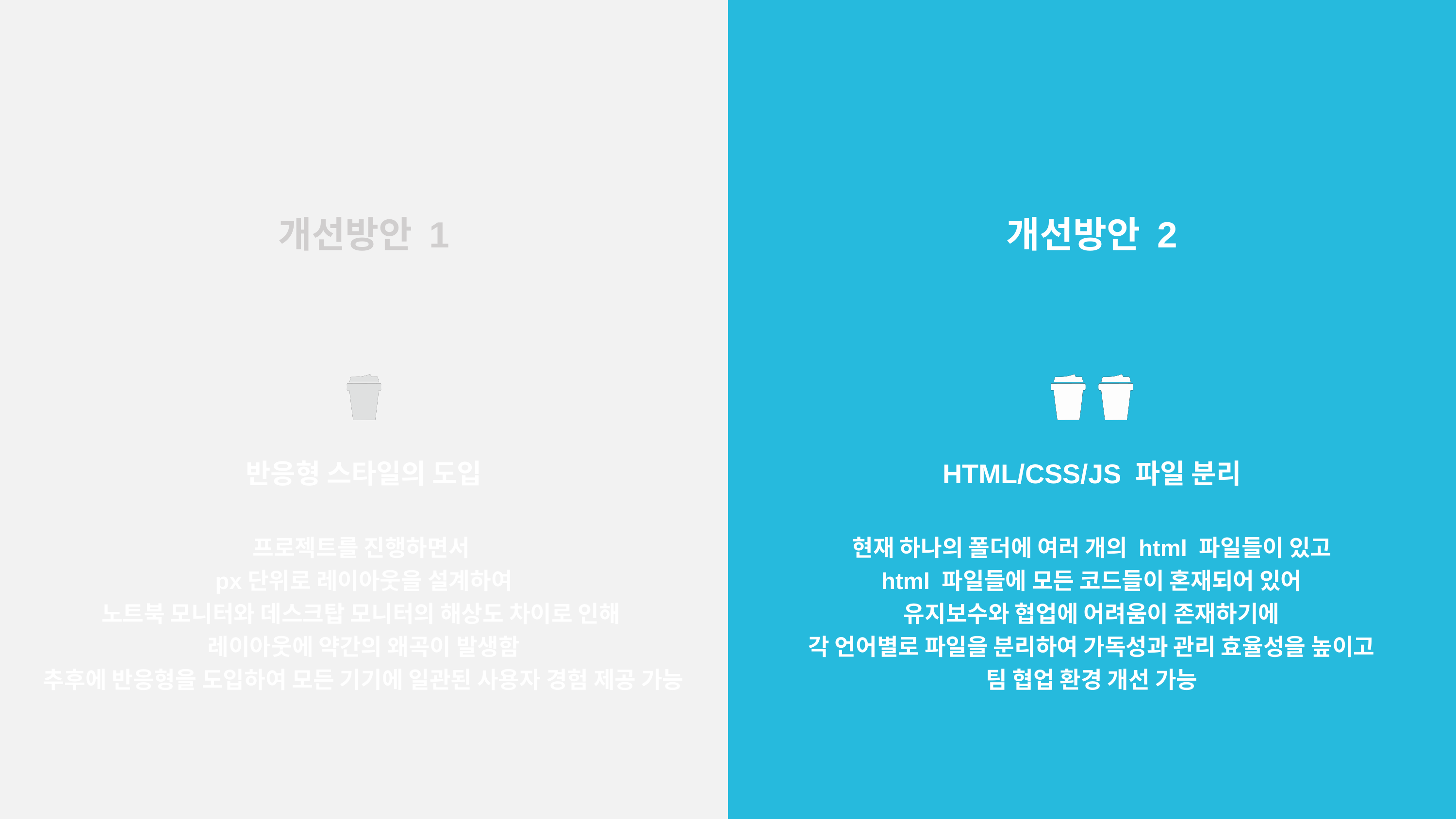

개선방안 1
개선방안 2

반응형 스타일의 도입

프로젝트를 진행하면서
px단위로 레이아웃을 설계하여
노트북 모니터와 데스크탑 모니터의 해상도 차이로 인해
레이아웃에 약간의 왜곡이 발생함
추후에 반응형을 도입하여 모든 기기에 일관된 사용자 경험 제공 가능
HTML/CSS/JS 파일 분리

현재 하나의 폴더에 여러 개의 html 파일들이 있고
html 파일들에 모든 코드들이 혼재되어 있어
유지보수와 협업에 어려움이 존재하기에
각 언어별로 파일을 분리하여 가독성과 관리 효율성을 높이고
팀 협업 환경 개선 가능